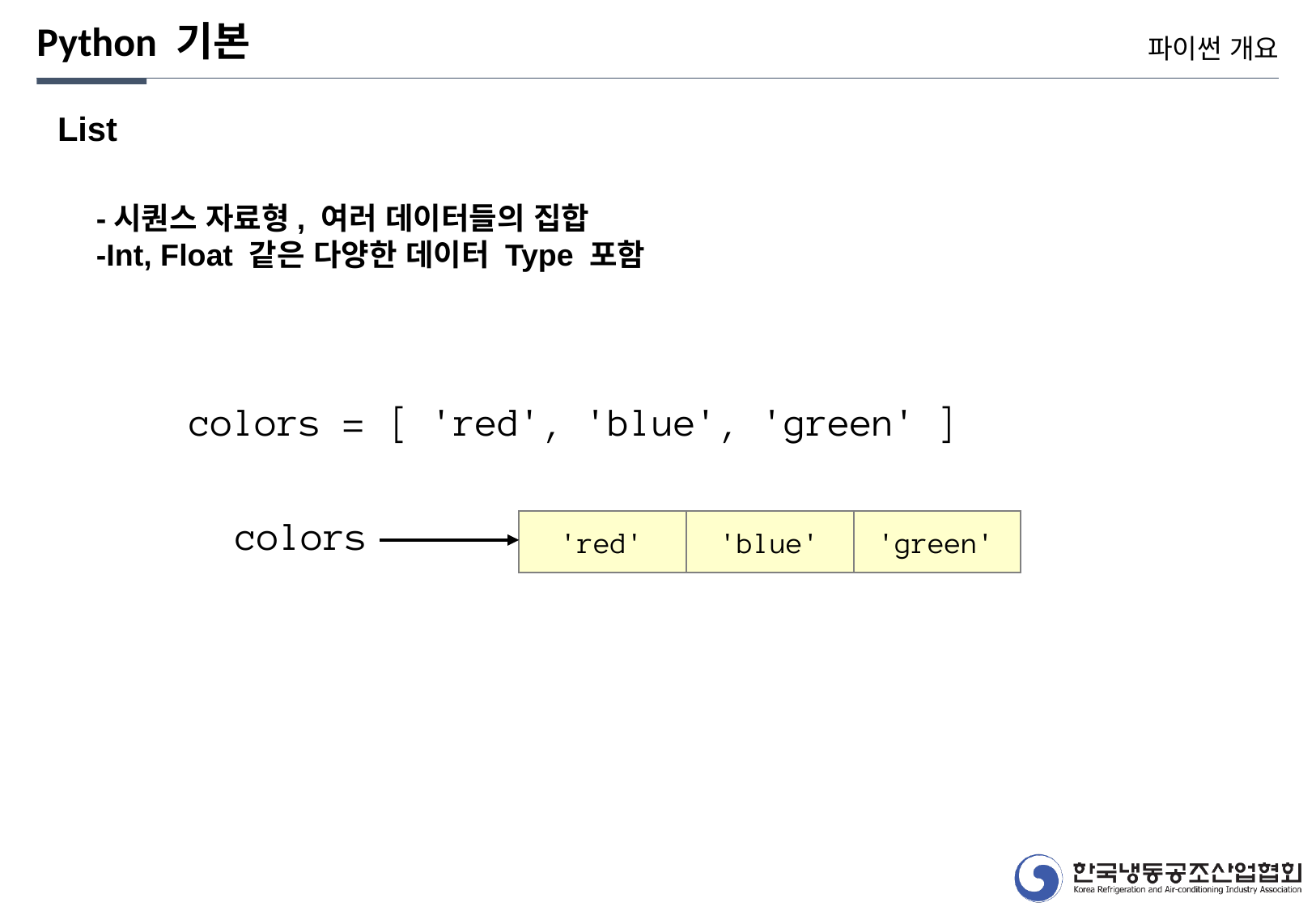

Python 기본
파이썬 개요
List
-시퀀스 자료형, 여러 데이터들의 집합
-Int, Float 같은 다양한 데이터 Type 포함
colors = [ 'red', 'blue', 'green' ]
colors
'red'
'blue'
'green'